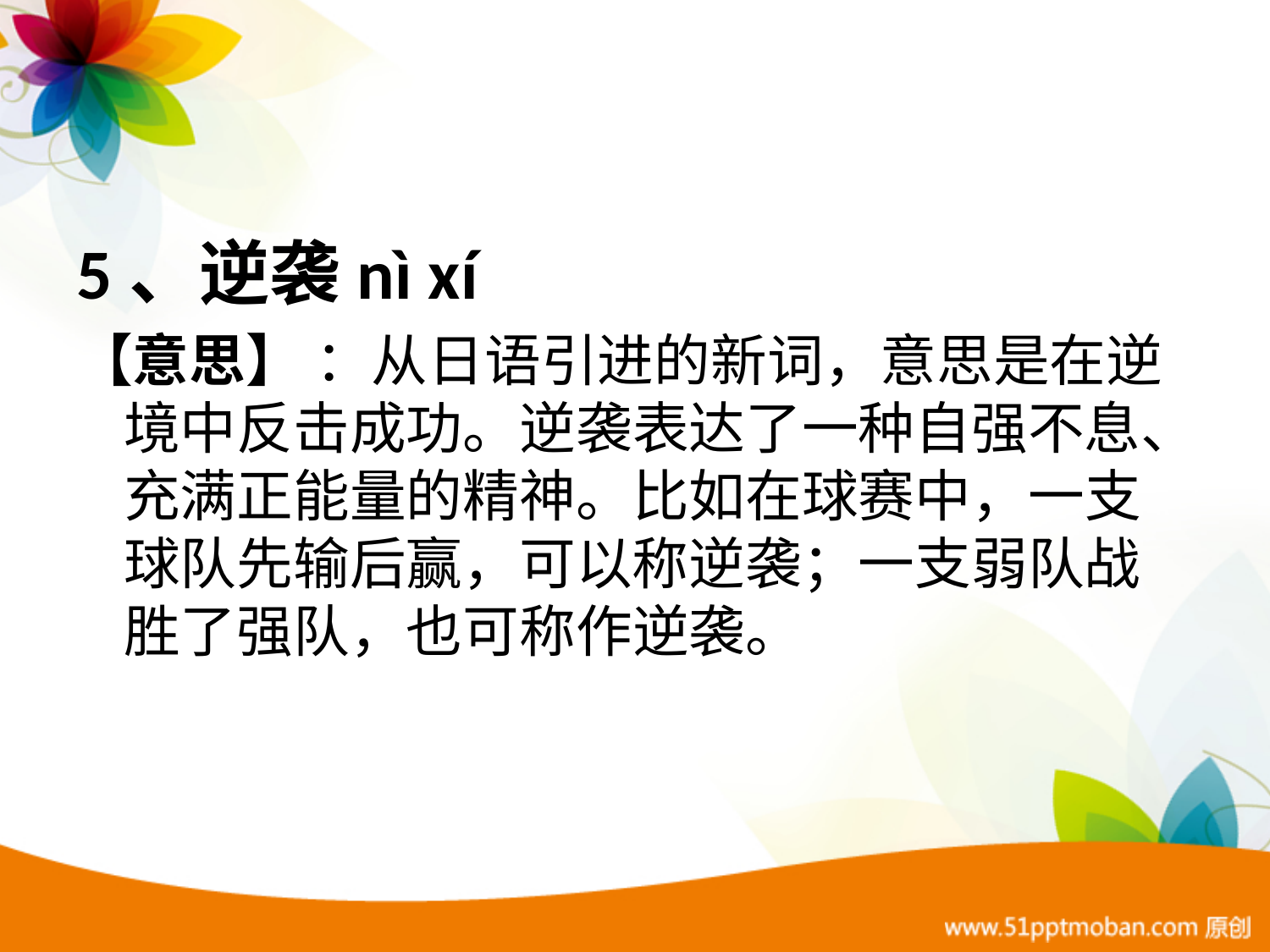

5、逆袭nì xí
【意思】 ：从日语引进的新词，意思是在逆境中反击成功。逆袭表达了一种自强不息、充满正能量的精神。比如在球赛中，一支球队先输后赢，可以称逆袭；一支弱队战胜了强队，也可称作逆袭。